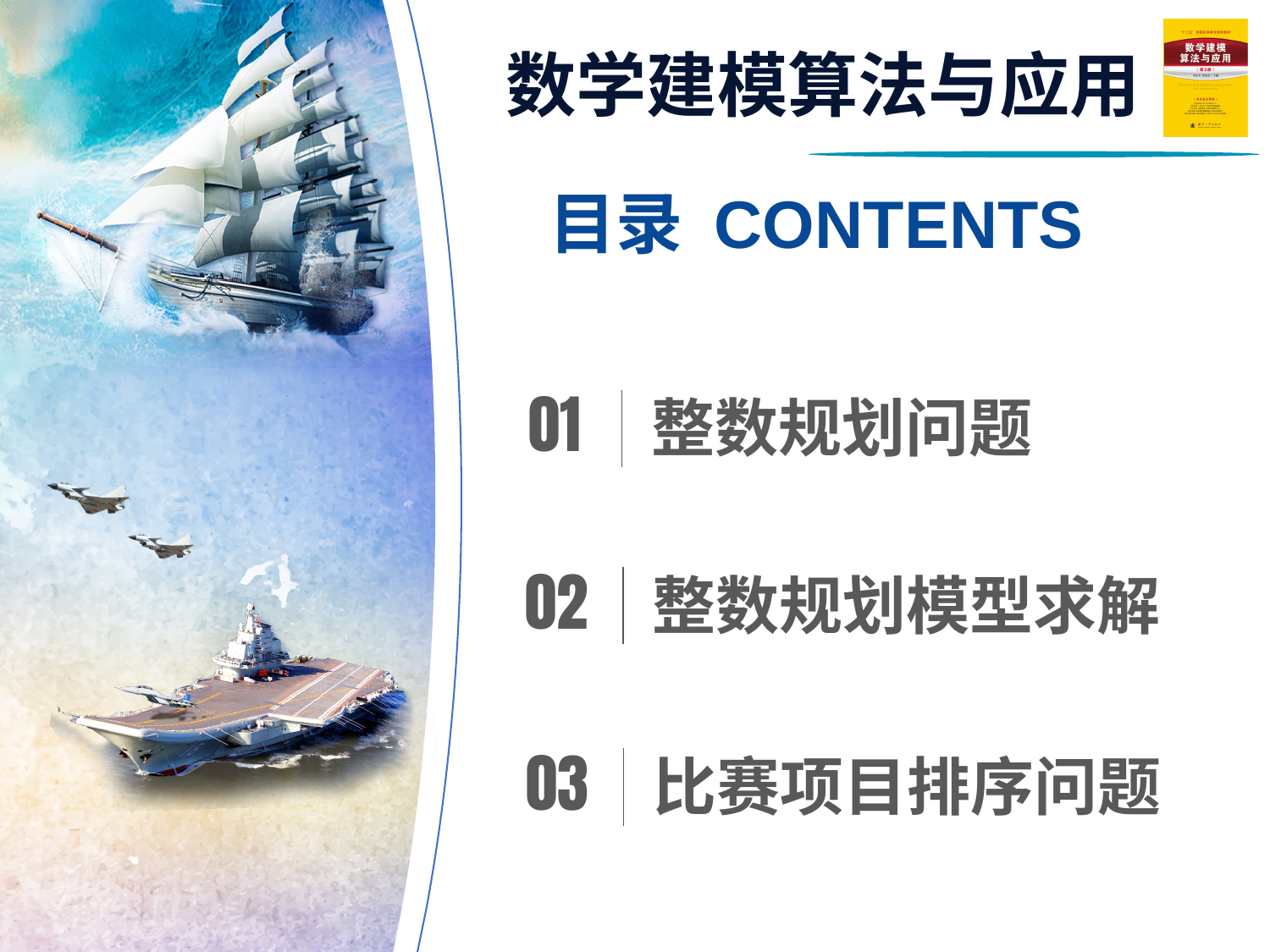

目录 CONTENTS
01
整数规划问题
02
整数规划模型求解
03
比赛项目排序问题